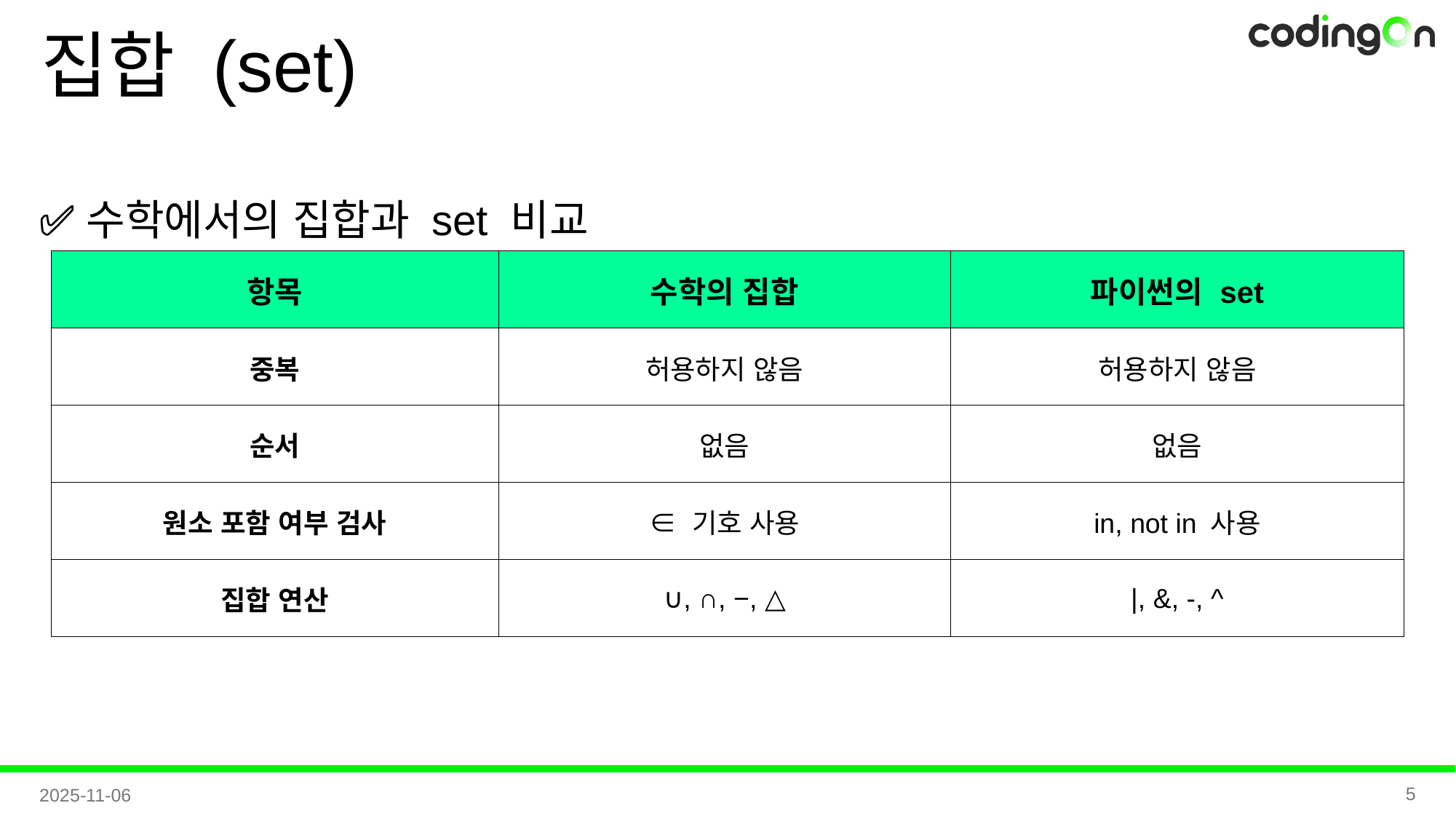

# 집합 (set)
✅수학에서의 집합과 set 비교
| 항목 | 수학의 집합 | 파이썬의 set |
| --- | --- | --- |
| 중복 | 허용하지 않음 | 허용하지 않음 |
| 순서 | 없음 | 없음 |
| 원소 포함 여부 검사 | ∈ 기호 사용 | in, not in 사용 |
| 집합 연산 | ∪, ∩, −, △ | |, &, -, ^ |
5
2025-11-06